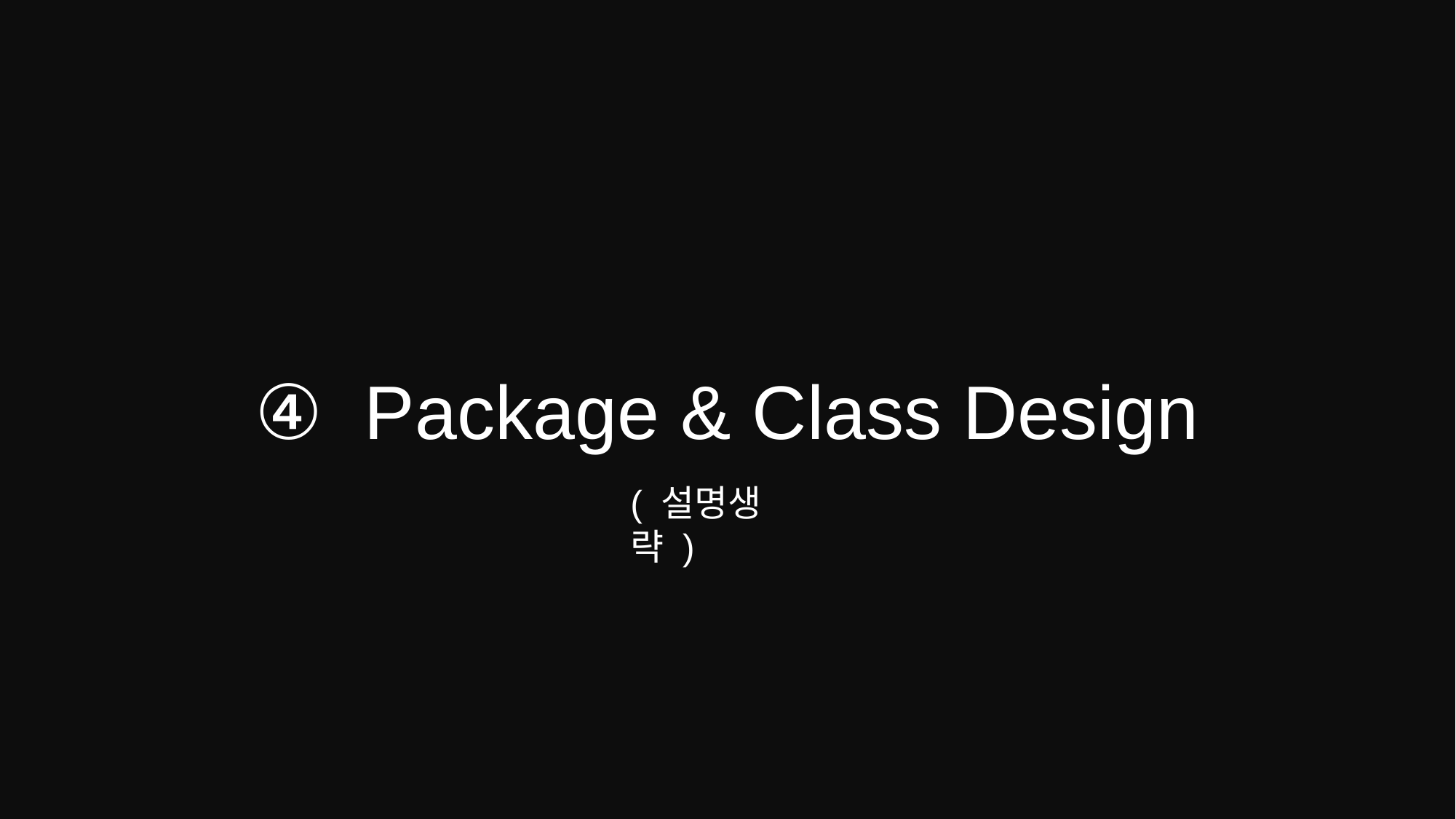

Package & Class Design
( 설명생략 )